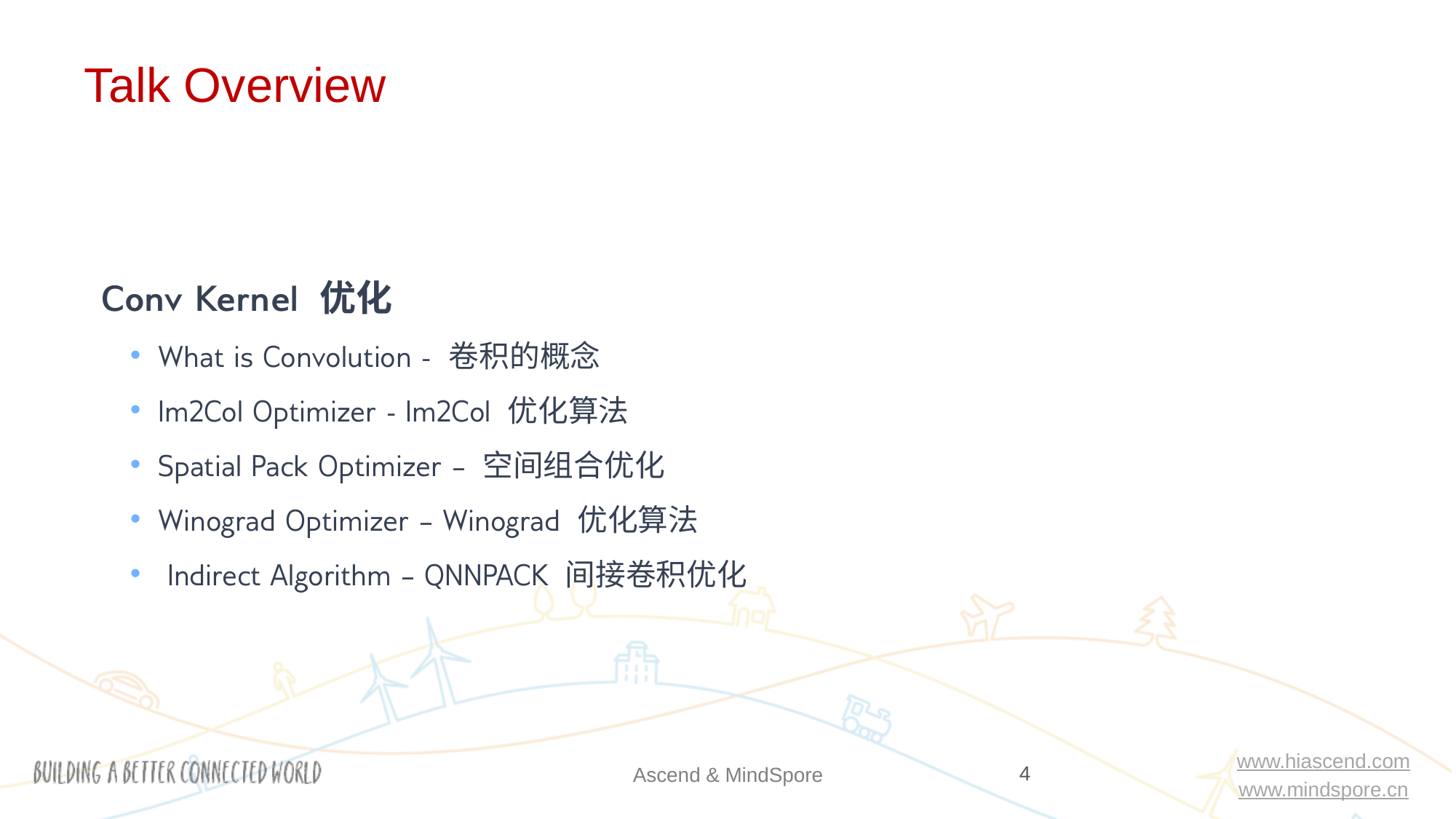

Talk Overview
Conv Kernel 优化
What is Convolution - 卷积的概念
Im2Col Optimizer - Im2Col 优化算法
Spatial Pack Optimizer – 空间组合优化
Winograd Optimizer – Winograd 优化算法
 Indirect Algorithm – QNNPACK 间接卷积优化